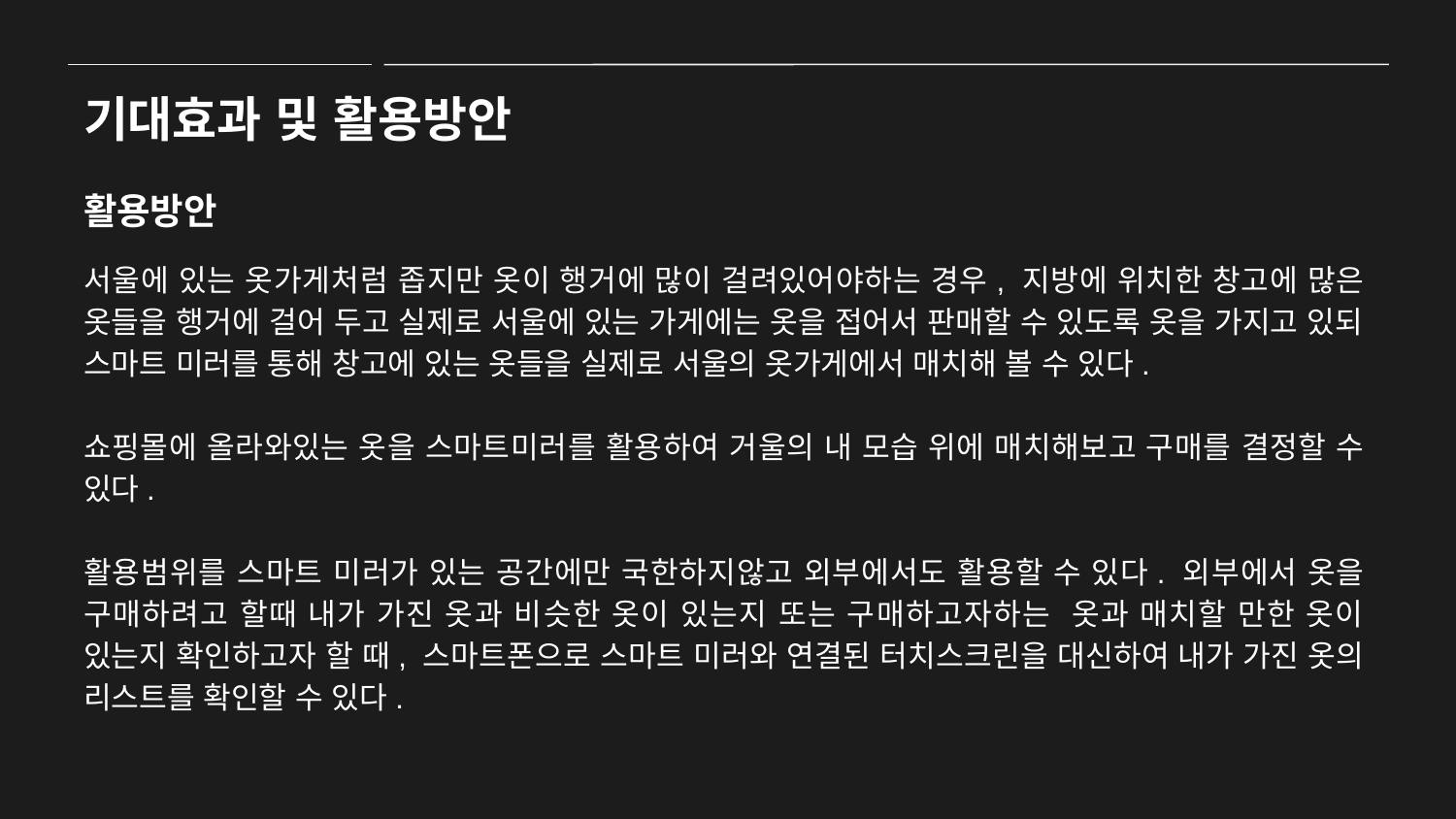

기대효과 및 활용방안
활용방안
서울에 있는 옷가게처럼 좁지만 옷이 행거에 많이 걸려있어야하는 경우, 지방에 위치한 창고에 많은 옷들을 행거에 걸어 두고 실제로 서울에 있는 가게에는 옷을 접어서 판매할 수 있도록 옷을 가지고 있되 스마트 미러를 통해 창고에 있는 옷들을 실제로 서울의 옷가게에서 매치해 볼 수 있다.

쇼핑몰에 올라와있는 옷을 스마트미러를 활용하여 거울의 내 모습 위에 매치해보고 구매를 결정할 수 있다.

활용범위를 스마트 미러가 있는 공간에만 국한하지않고 외부에서도 활용할 수 있다. 외부에서 옷을 구매하려고 할때 내가 가진 옷과 비슷한 옷이 있는지 또는 구매하고자하는  옷과 매치할 만한 옷이 있는지 확인하고자 할 때, 스마트폰으로 스마트 미러와 연결된 터치스크린을 대신하여 내가 가진 옷의 리스트를 확인할 수 있다.